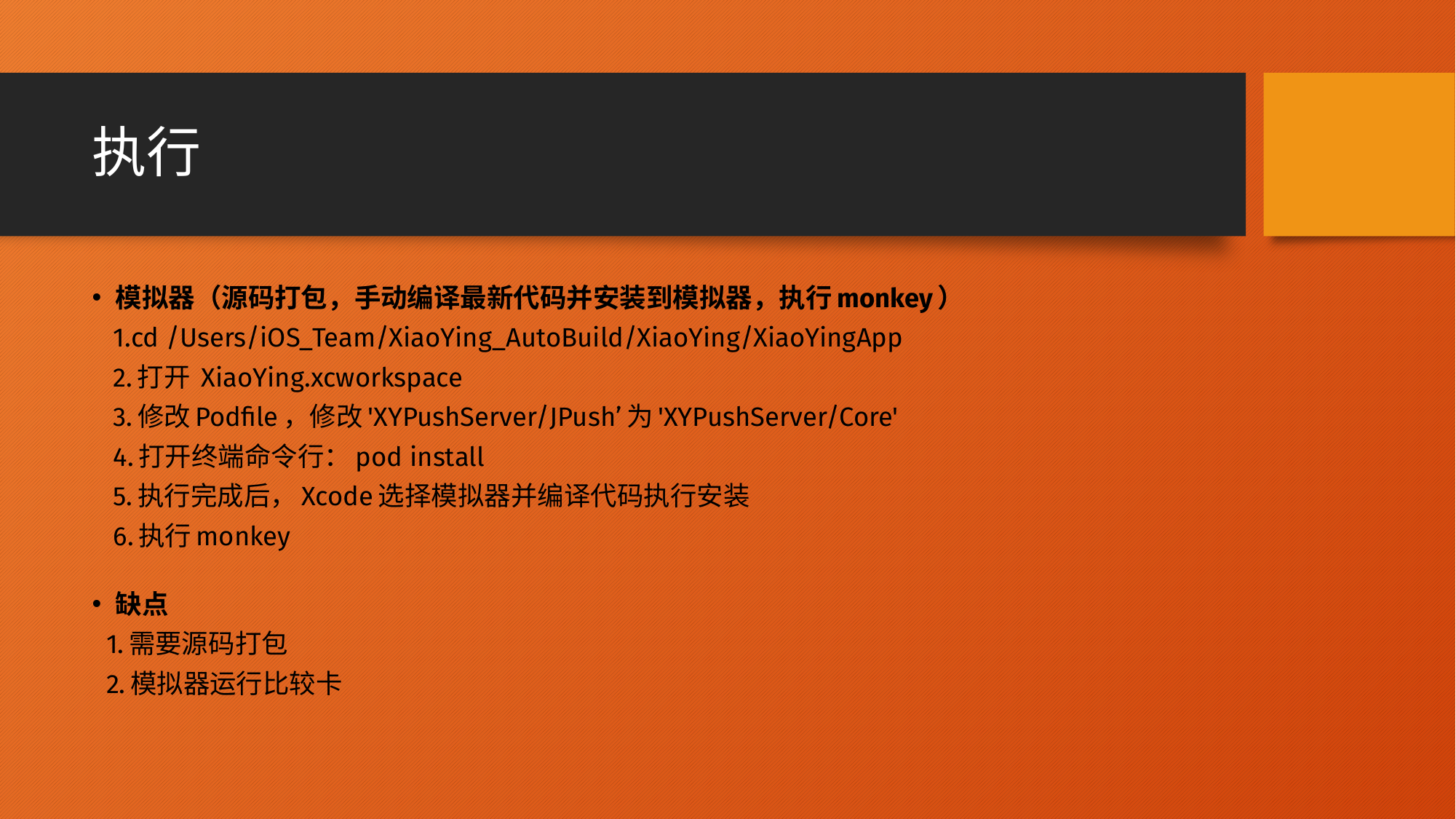

# 执行
模拟器（源码打包，手动编译最新代码并安装到模拟器，执行monkey）
   1.cd /Users/iOS_Team/XiaoYing_AutoBuild/XiaoYing/XiaoYingApp
   2.打开 XiaoYing.xcworkspace
   3.修改Podfile，修改'XYPushServer/JPush’为'XYPushServer/Core'
   4.打开终端命令行：pod install
   5.执行完成后，Xcode选择模拟器并编译代码执行安装
   6.执行monkey
缺点
  1.需要源码打包
  2.模拟器运行比较卡